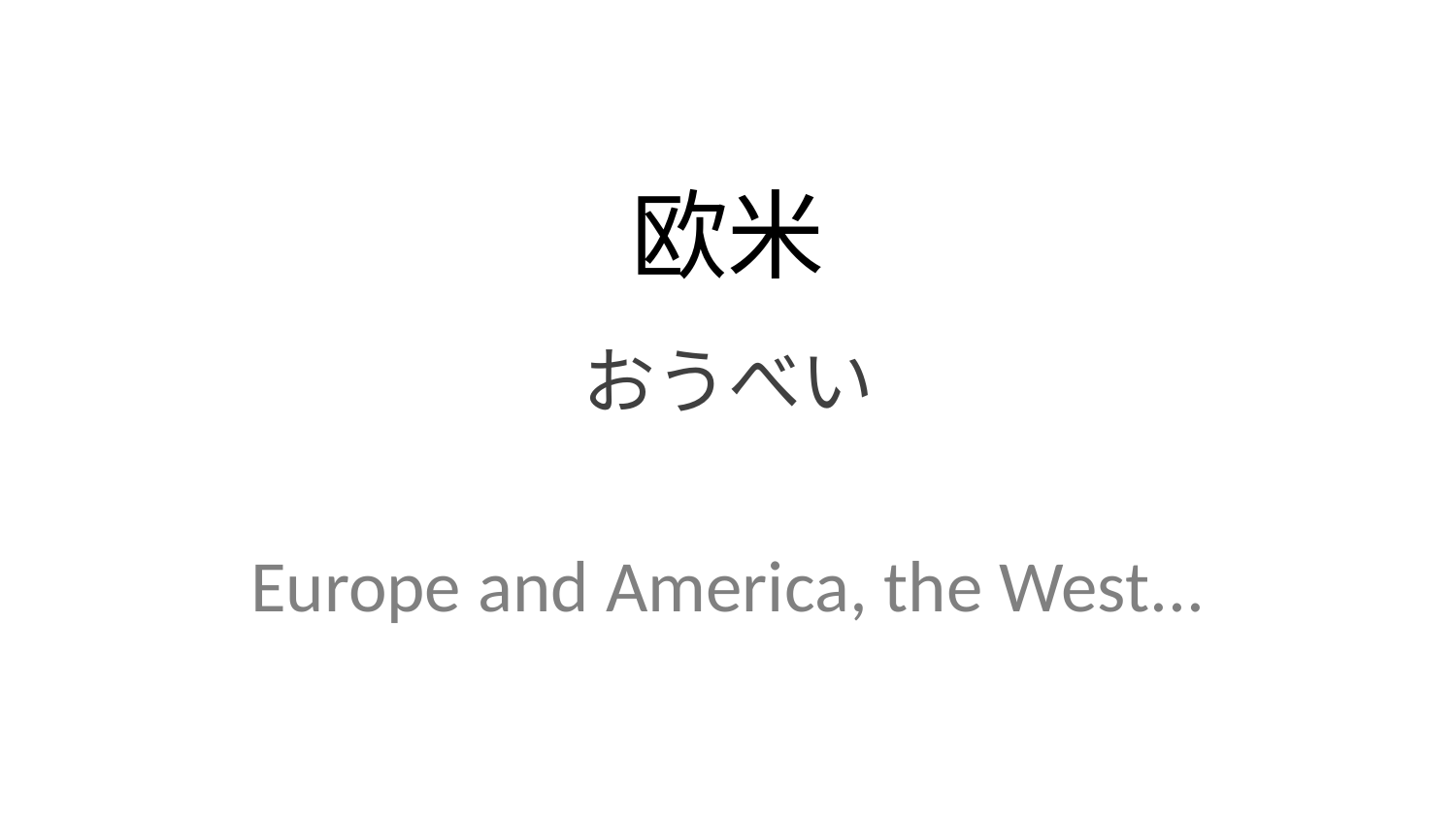

欧米

おうべい
Europe and America, the West...